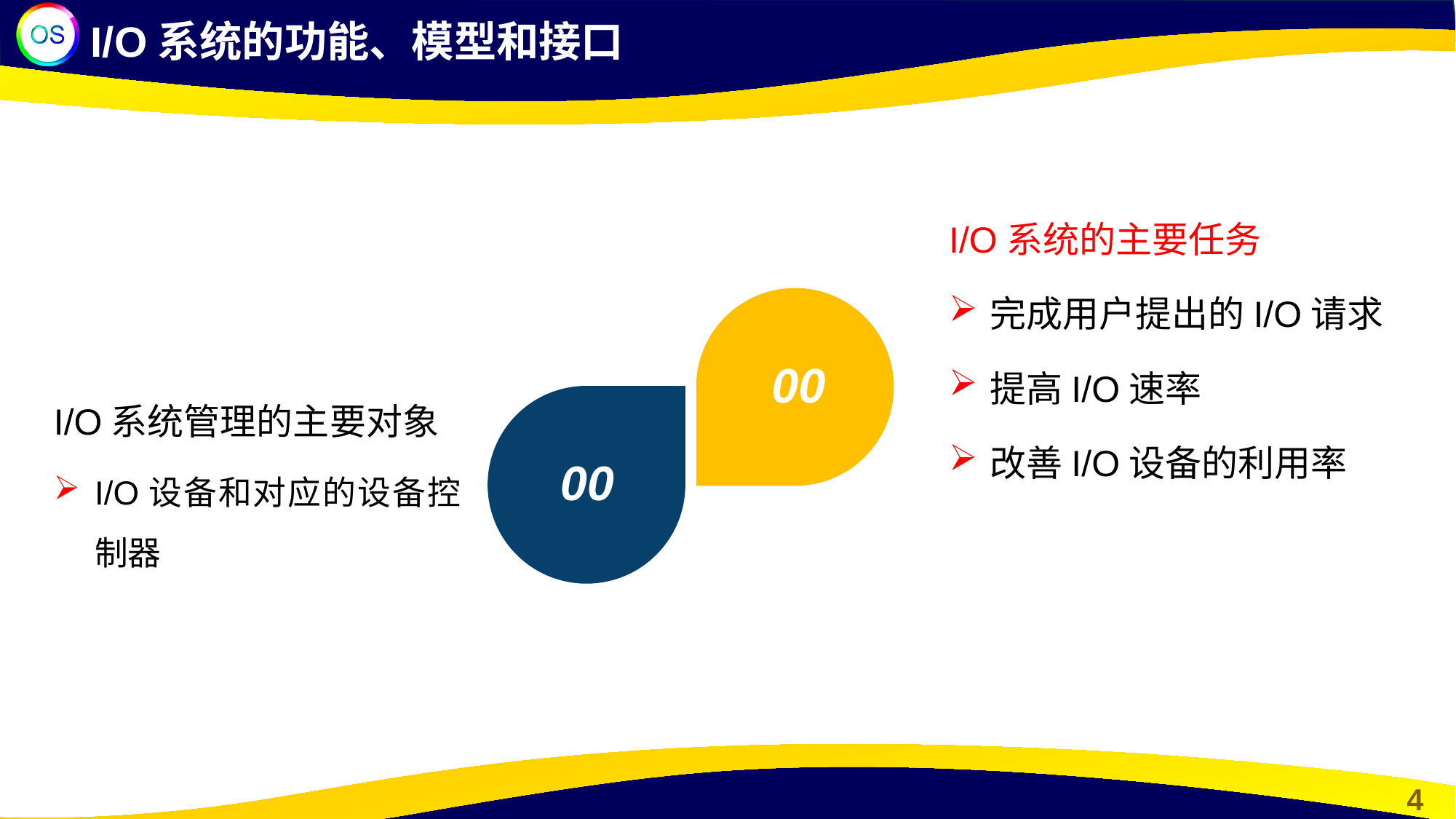

I/O系统的功能、模型和接口
I/O系统的主要任务
完成用户提出的I/O请求
提高I/O速率
改善I/O设备的利用率

00

00
I/O系统管理的主要对象
I/O设备和对应的设备控制器